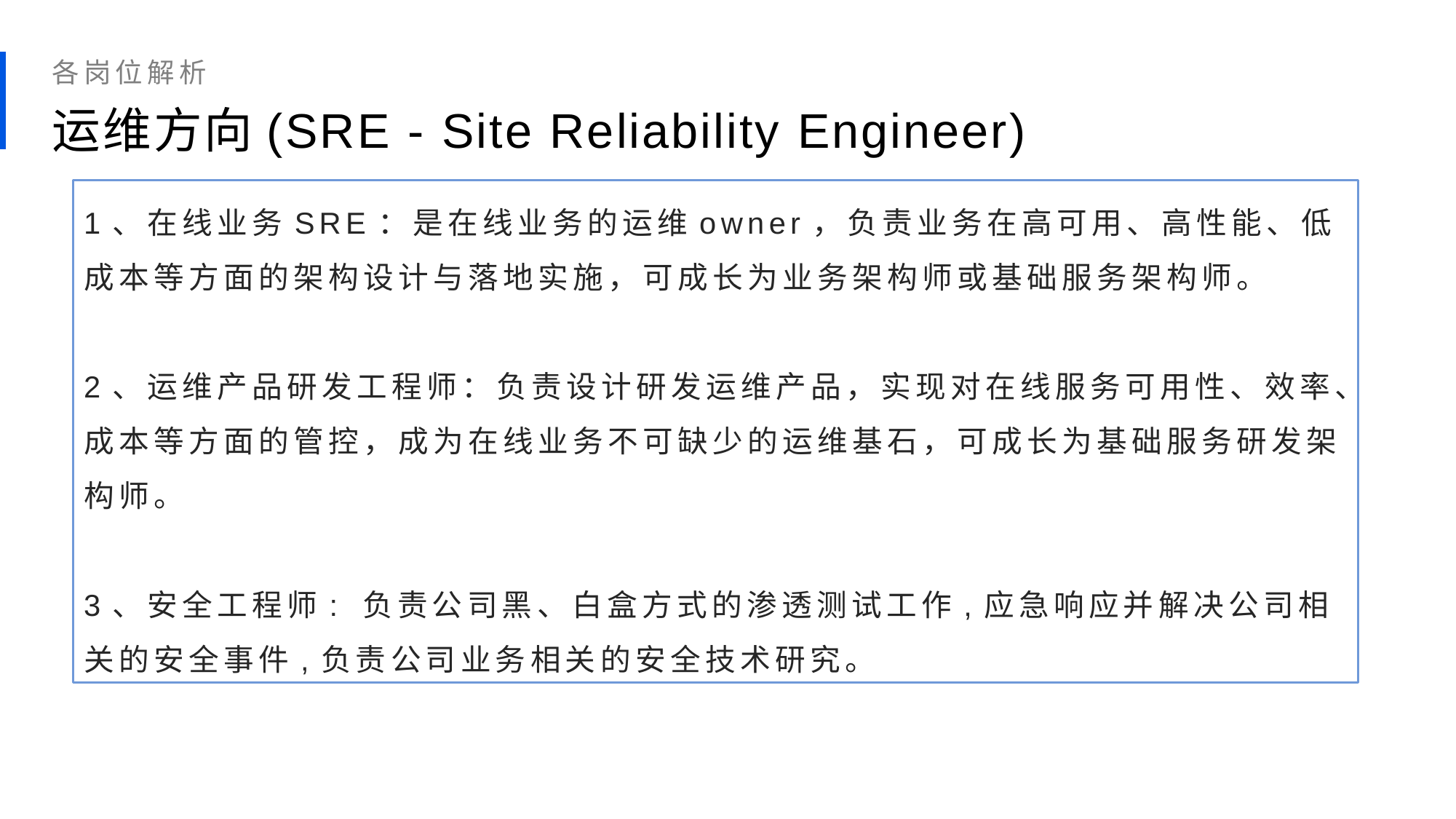

各岗位解析

运维方向(SRE - Site Reliability Engineer)
1、在线业务SRE：是在线业务的运维owner，负责业务在高可用、高性能、低成本等方面的架构设计与落地实施，可成长为业务架构师或基础服务架构师。

2、运维产品研发工程师：负责设计研发运维产品，实现对在线服务可用性、效率、成本等方面的管控，成为在线业务不可缺少的运维基石，可成长为基础服务研发架构师。

3、安全工程师: 负责公司黑、白盒方式的渗透测试工作,应急响应并解决公司相关的安全事件,负责公司业务相关的安全技术研究。